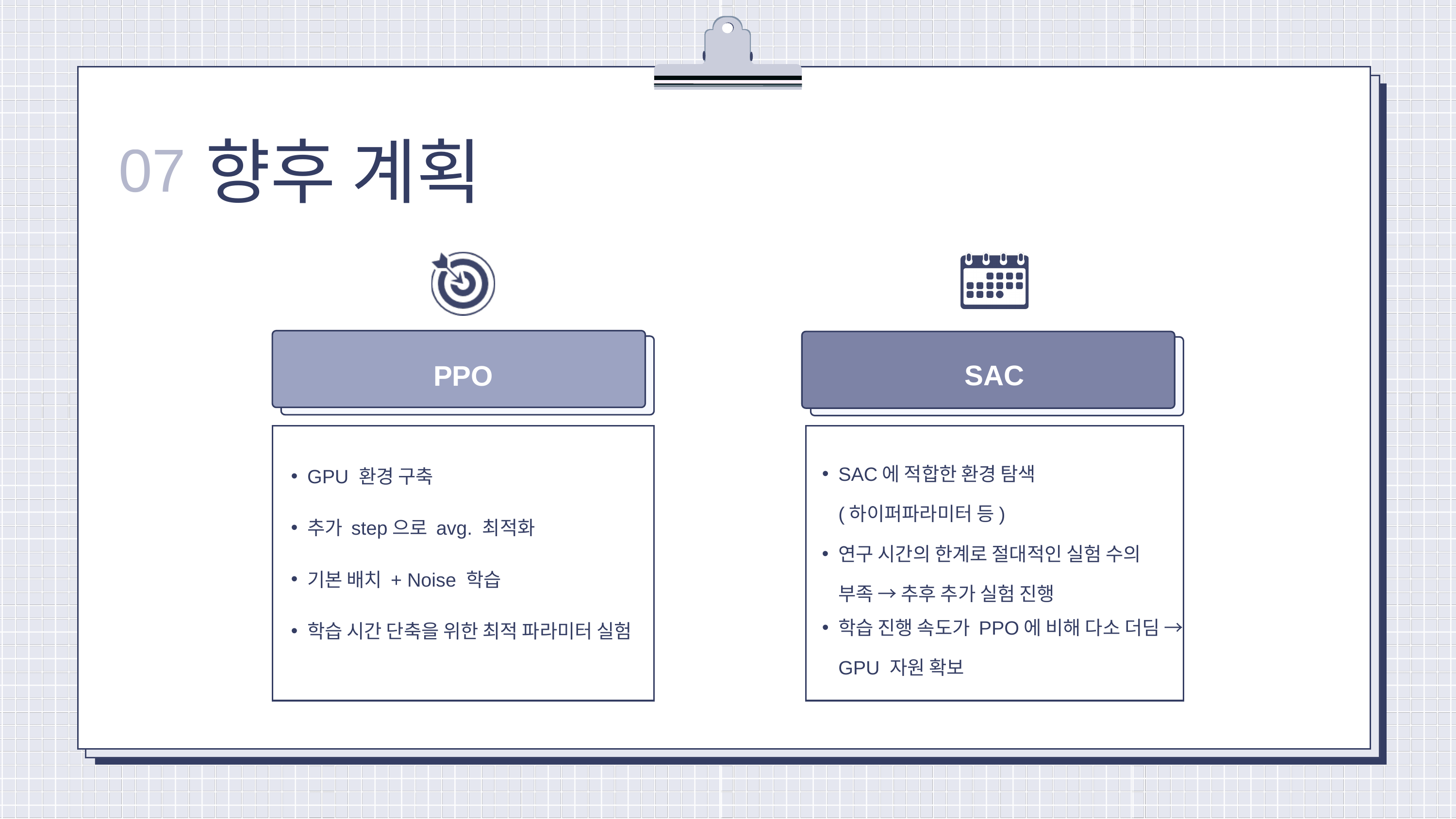

향후 계획
07

PPO
GPU 환경 구축
추가 step으로 avg. 최적화
기본 배치 + Noise 학습
학습 시간 단축을 위한 최적 파라미터 실험

SAC

SAC에 적합한 환경 탐색                             (하이퍼파라미터 등)
연구 시간의 한계로 절대적인 실험 수의 부족 → 추후 추가 실험 진행
학습 진행 속도가 PPO에 비해 다소 더딤 → GPU 자원 확보